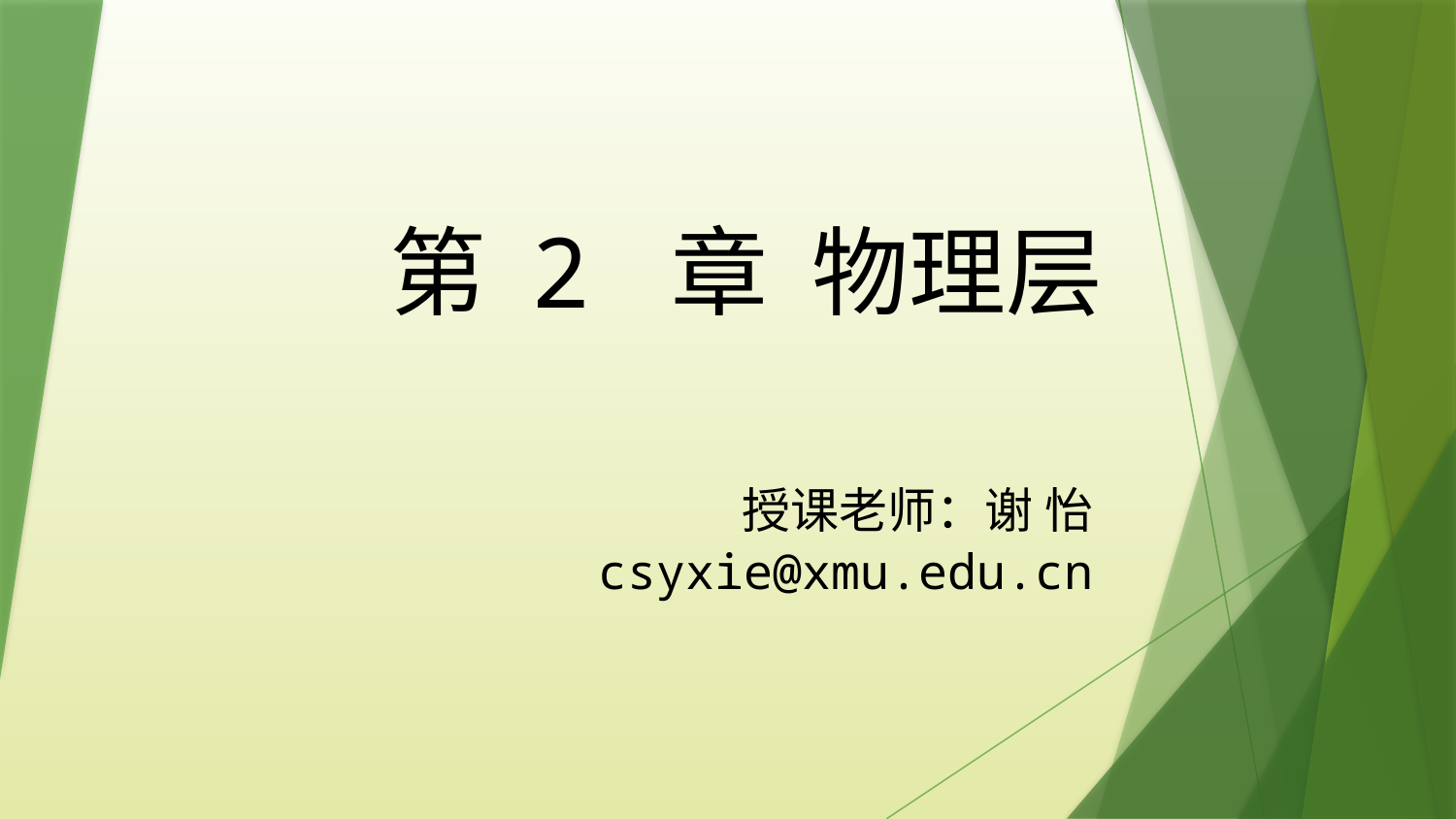

# 第 2 章  物理层
授课老师：谢 怡
csyxie@xmu.edu.cn